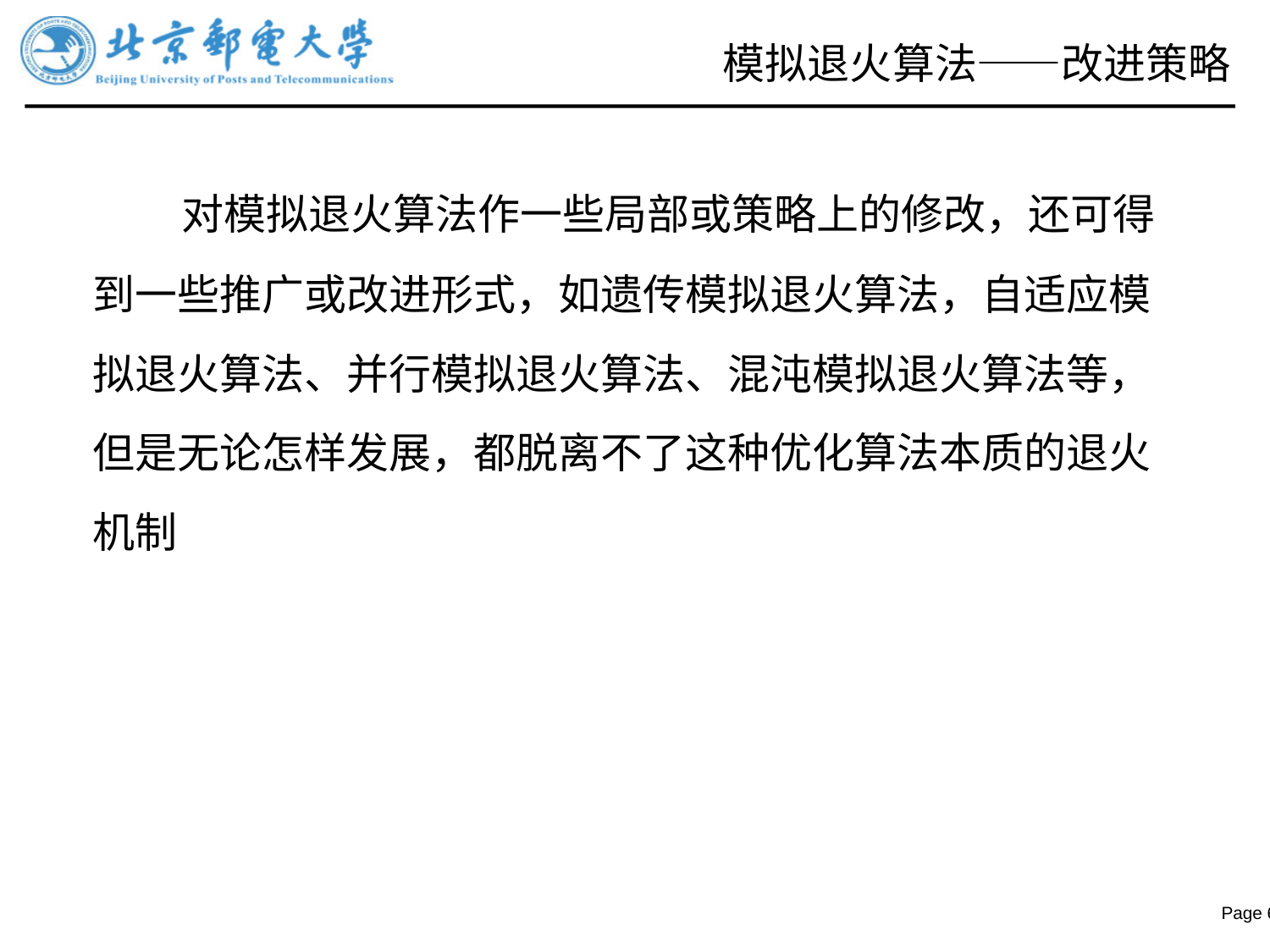

# 模拟退火算法——改进策略
       对模拟退火算法作一些局部或策略上的修改，还可得到一些推广或改进形式，如遗传模拟退火算法，自适应模拟退火算法、并行模拟退火算法、混沌模拟退火算法等，但是无论怎样发展，都脱离不了这种优化算法本质的退火机制